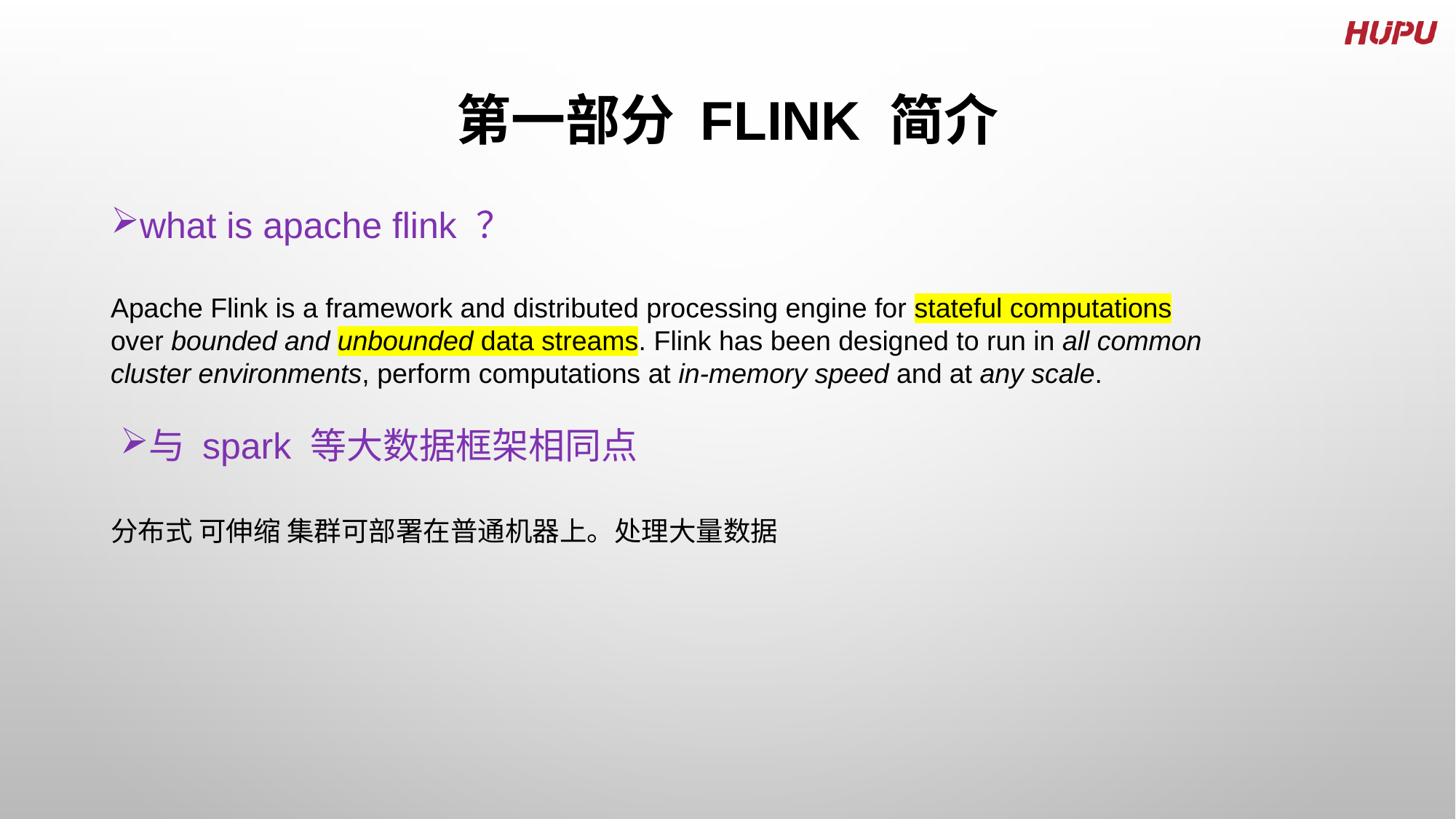

# 第一部分 Flink 简介
what is apache flink ？
Apache Flink is a framework and distributed processing engine for stateful computations over bounded and unbounded data streams. Flink has been designed to run in all common cluster environments, perform computations at in-memory speed and at any scale.
与 spark 等大数据框架相同点
分布式 可伸缩 集群可部署在普通机器上。处理大量数据